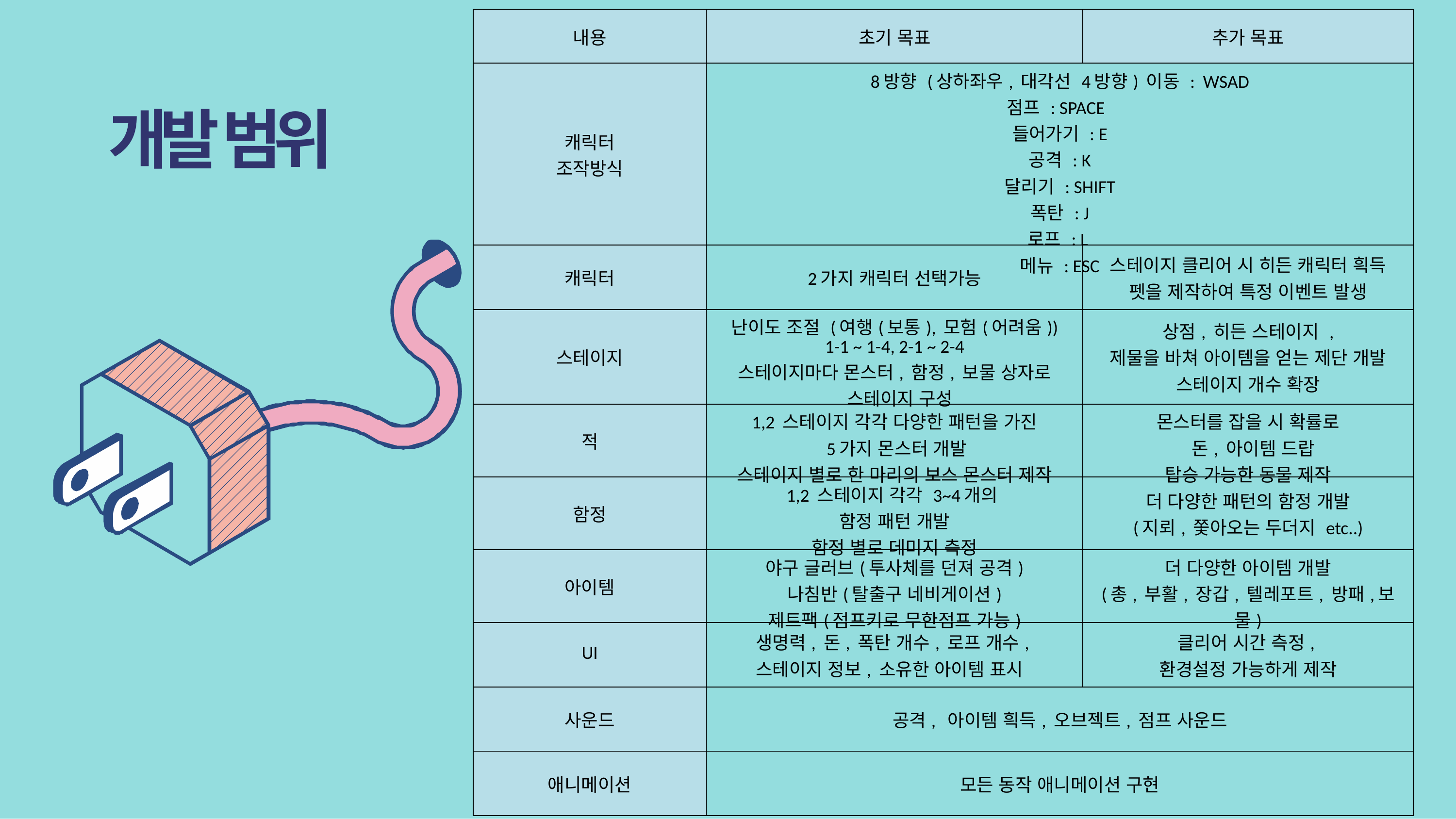

| 내용 | 초기 목표 | 추가 목표 |
| --- | --- | --- |
| 캐릭터 조작방식 | 8방향 (상하좌우, 대각선 4방향) 이동 : WSAD 점프 : SPACE 들어가기 : E 공격 : K 달리기 : SHIFT 폭탄 : J 로프 : L 메뉴 : ESC |  |
| 캐릭터 | 2가지 캐릭터 선택가능 | 스테이지 클리어 시 히든 캐릭터 흭득 펫을 제작하여 특정 이벤트 발생 |
| 스테이지 | 난이도 조절 (여행(보통), 모험(어려움)) 1-1 ~ 1-4, 2-1 ~ 2-4 스테이지마다 몬스터, 함정, 보물 상자로 스테이지 구성 | 상점, 히든 스테이지 , 제물을 바쳐 아이템을 얻는 제단 개발 스테이지 개수 확장 |
| 적 | 1,2 스테이지 각각 다양한 패턴을 가진 5가지 몬스터 개발 스테이지 별로 한 마리의 보스 몬스터 제작 | 몬스터를 잡을 시 확률로 돈, 아이템 드랍 탑승 가능한 동물 제작 |
| 함정 | 1,2 스테이지 각각 3~4개의 함정 패턴 개발 함정 별로 데미지 측정 | 더 다양한 패턴의 함정 개발 (지뢰, 쫓아오는 두더지 etc..) |
| 아이템 | 야구 글러브(투사체를 던져 공격) 나침반(탈출구 네비게이션) 제트팩(점프키로 무한점프 가능) | 더 다양한 아이템 개발 (총, 부활, 장갑, 텔레포트, 방패,보물) |
| UI | 생명력, 돈, 폭탄 개수, 로프 개수, 스테이지 정보, 소유한 아이템 표시 | 클리어 시간 측정, 환경설정 가능하게 제작 |
| 사운드 | 공격, 아이템 흭득, 오브젝트, 점프 사운드 |  |
| 애니메이션 | 모든 동작 애니메이션 구현 |  |
개발 범위